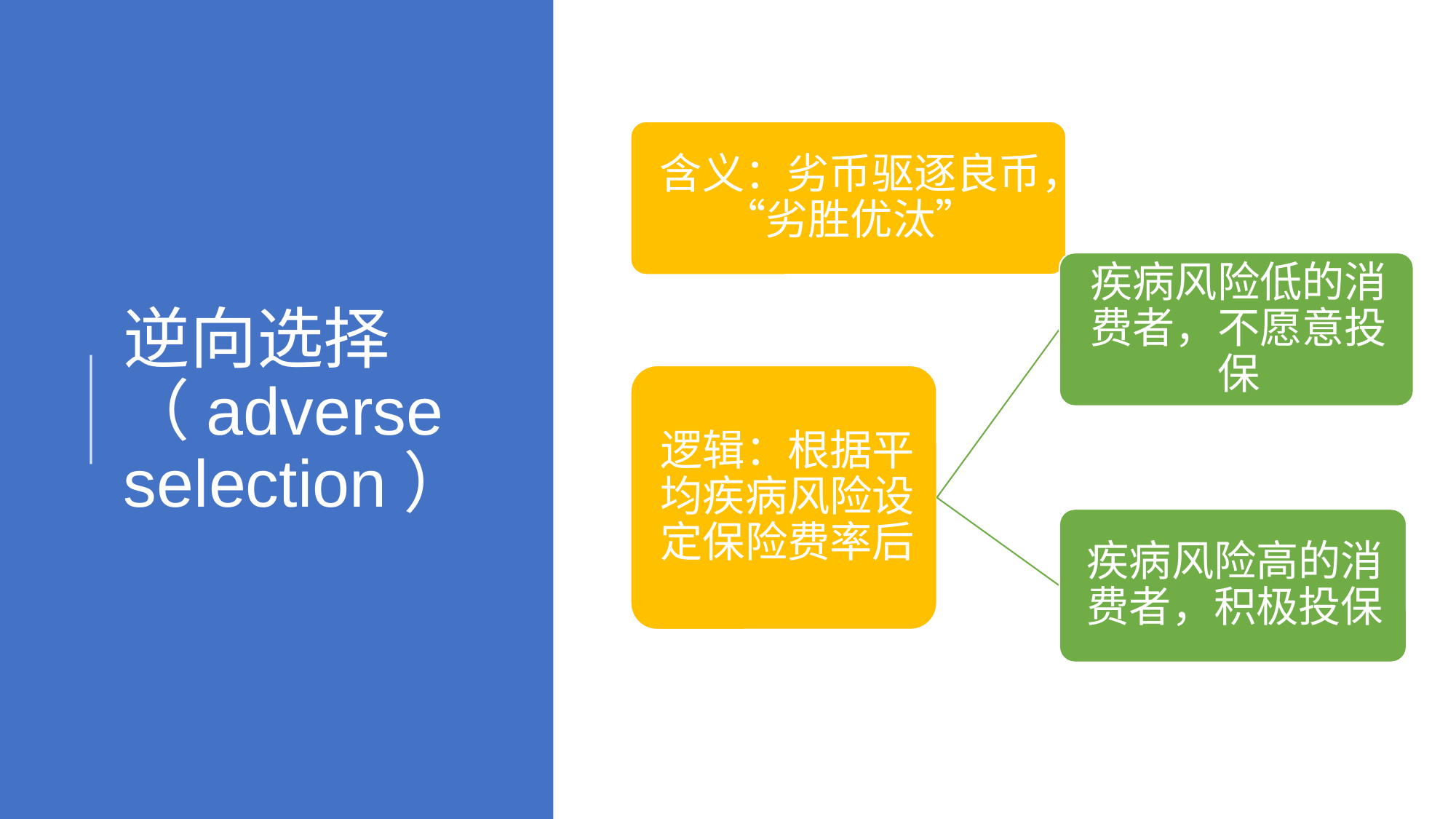

含义：劣币驱逐良币，“劣胜优汰”
逻辑：根据平均疾病风险设定保险费率后

疾病风险低的消费者，不愿意投保

疾病风险高的消费者，积极投保
# 逆向选择（adverse selection）